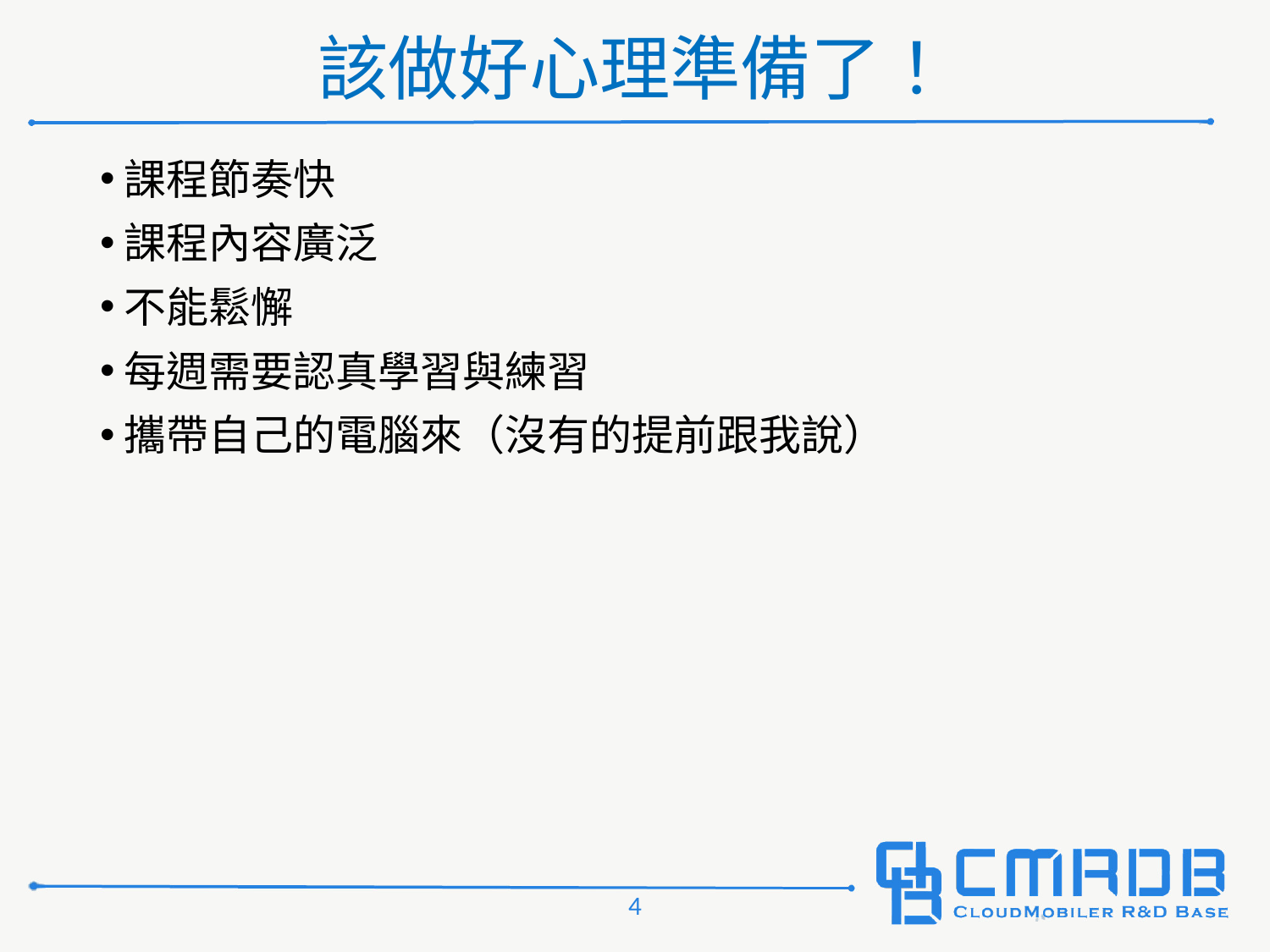

# 該做好心理準備了！
課程節奏快
課程內容廣泛
不能鬆懈
每週需要認真學習與練習
攜帶自己的電腦來（沒有的提前跟我說）